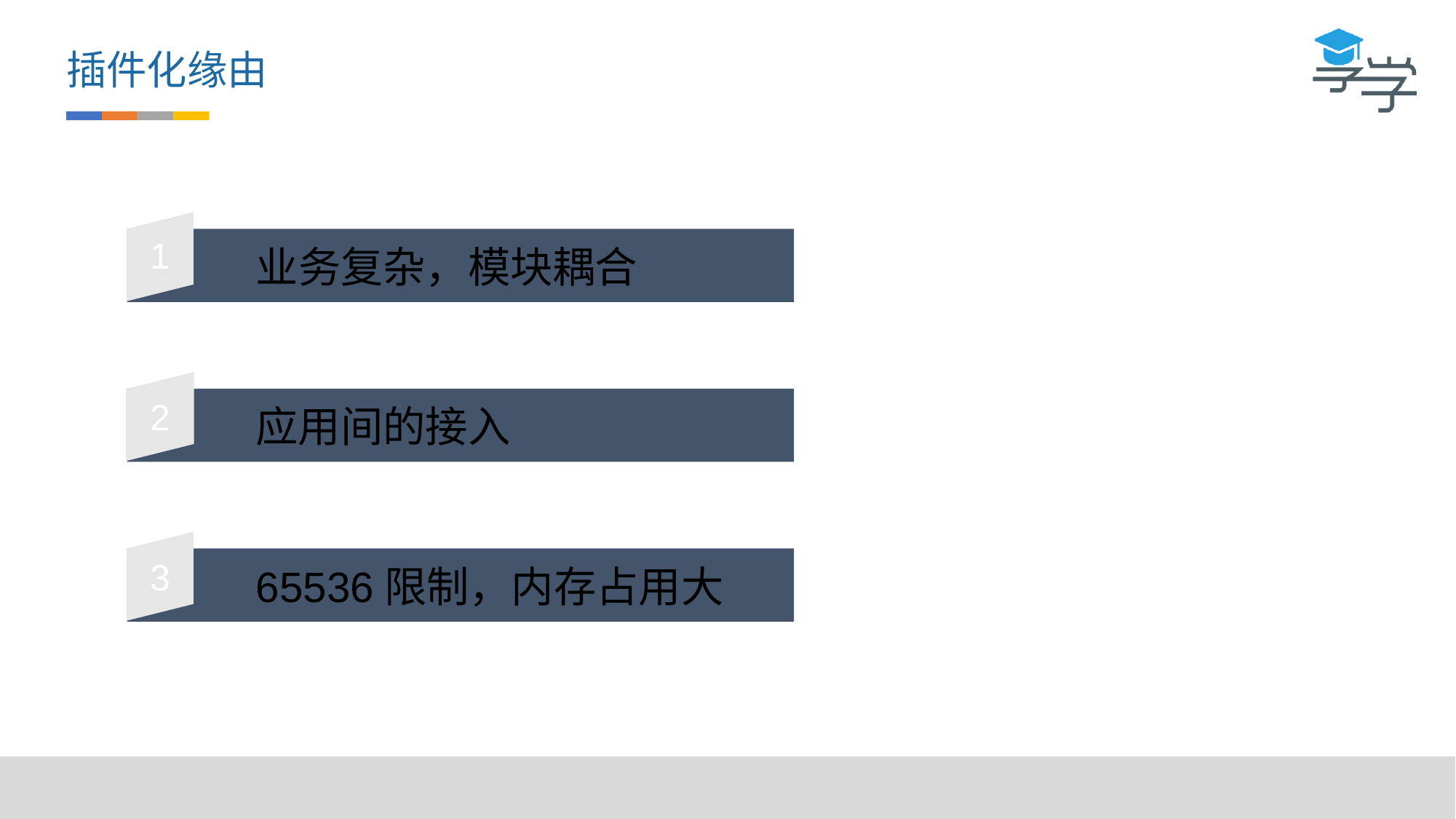

插件化缘由

1
业务复杂，模块耦合

2
应用间的接入

3
65536限制，内存占用大